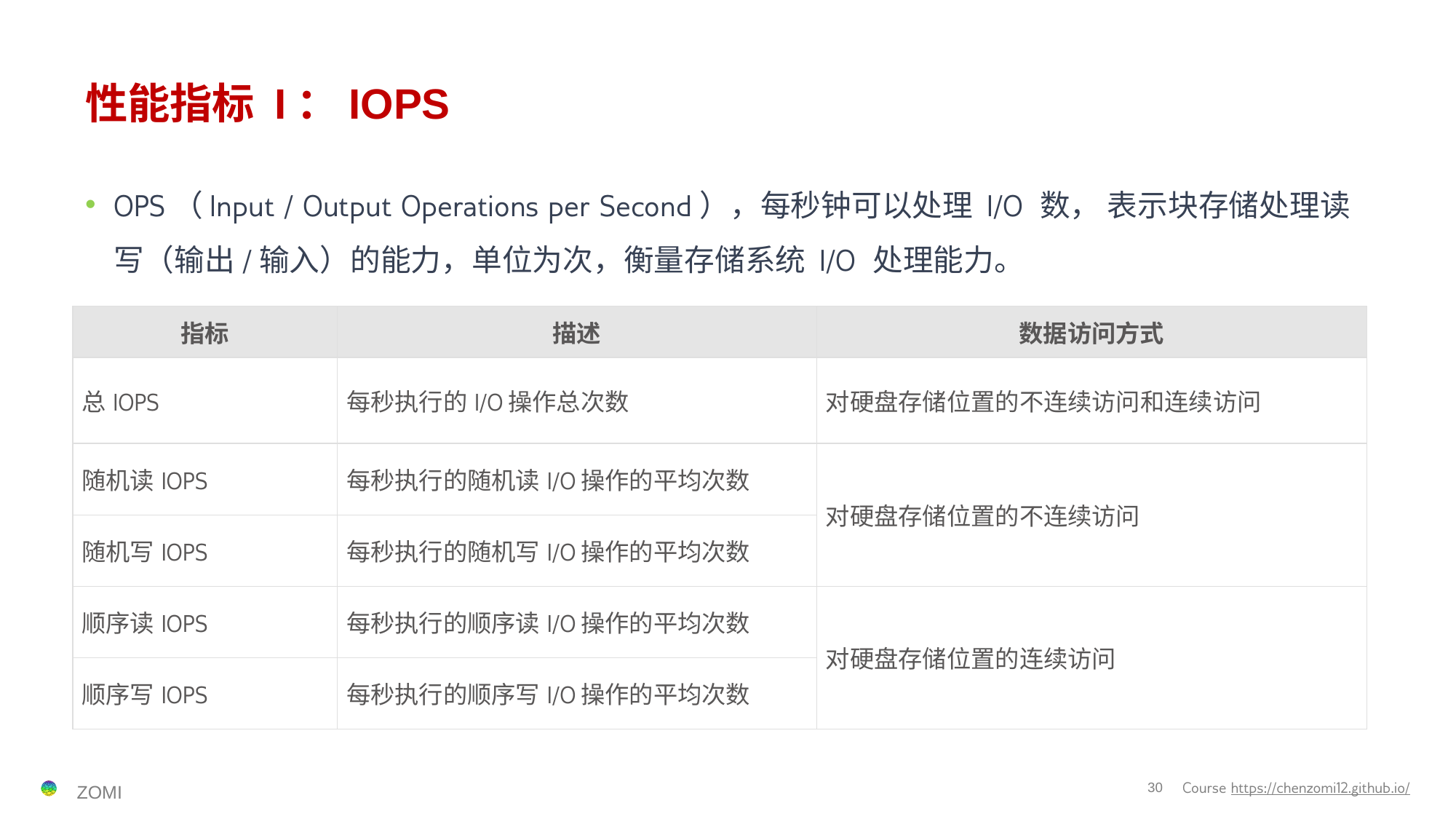

# 性能指标 I：IOPS
OPS（Input / Output Operations per Second），每秒钟可以处理 I/O 数， 表示块存储处理读写（输出/输入）的能力，单位为次，衡量存储系统 I/O 处理能力。

| 指标 | 描述 | 数据访问方式 |
| --- | --- | --- |
| 总IOPS | 每秒执行的I/O操作总次数 | 对硬盘存储位置的不连续访问和连续访问 |
| 随机读IOPS | 每秒执行的随机读I/O操作的平均次数 | 对硬盘存储位置的不连续访问 |
| 随机写IOPS | 每秒执行的随机写I/O操作的平均次数 |  |
| 顺序读IOPS | 每秒执行的顺序读I/O操作的平均次数 | 对硬盘存储位置的连续访问 |
| 顺序写IOPS | 每秒执行的顺序写I/O操作的平均次数 |  |